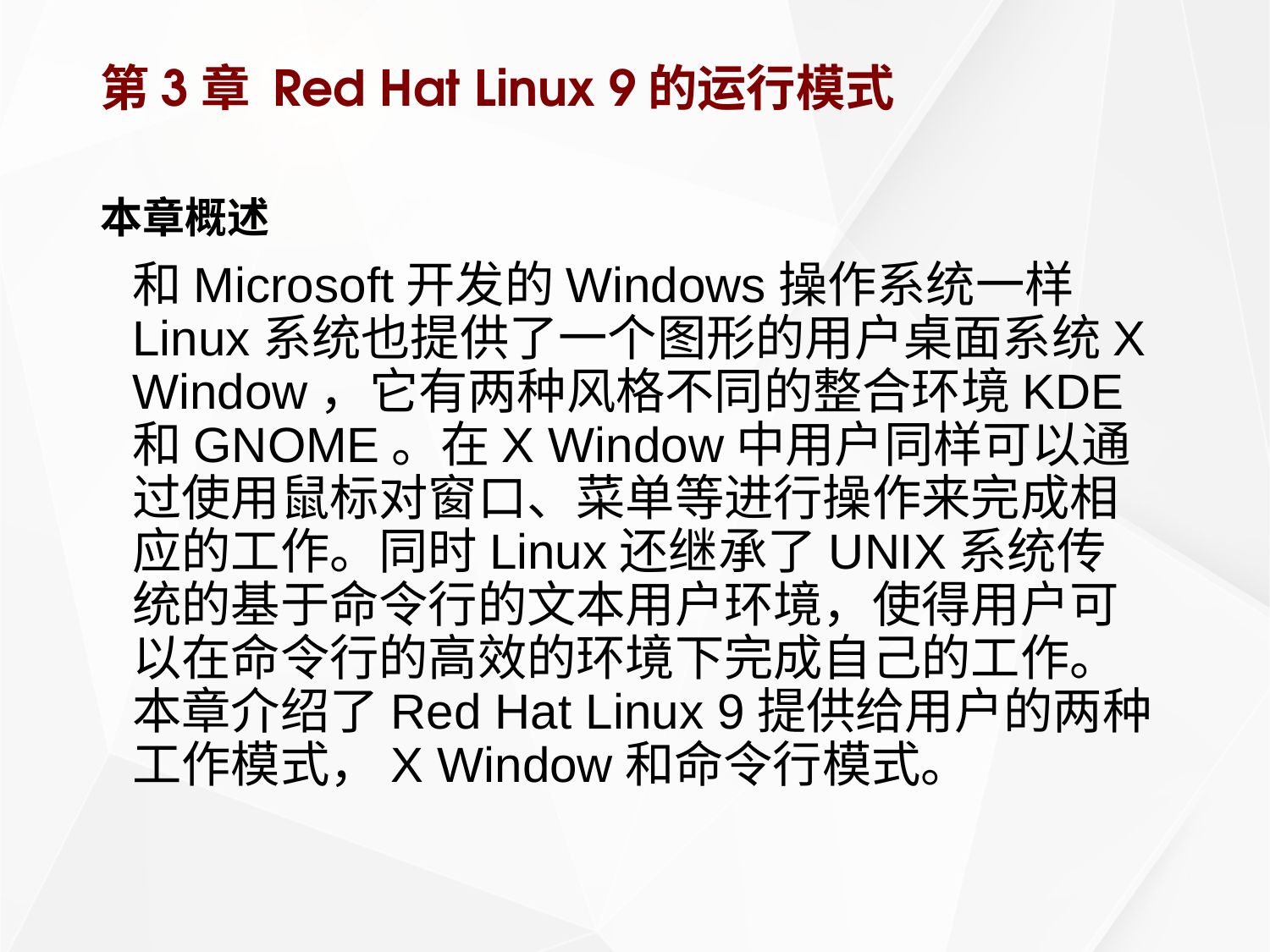

# 第3章 Red Hat Linux 9的运行模式
本章概述
	和Microsoft开发的Windows操作系统一样Linux系统也提供了一个图形的用户桌面系统X Window，它有两种风格不同的整合环境KDE和GNOME。在X Window中用户同样可以通过使用鼠标对窗口、菜单等进行操作来完成相应的工作。同时Linux还继承了UNIX系统传统的基于命令行的文本用户环境，使得用户可以在命令行的高效的环境下完成自己的工作。本章介绍了Red Hat Linux 9提供给用户的两种工作模式，X Window和命令行模式。